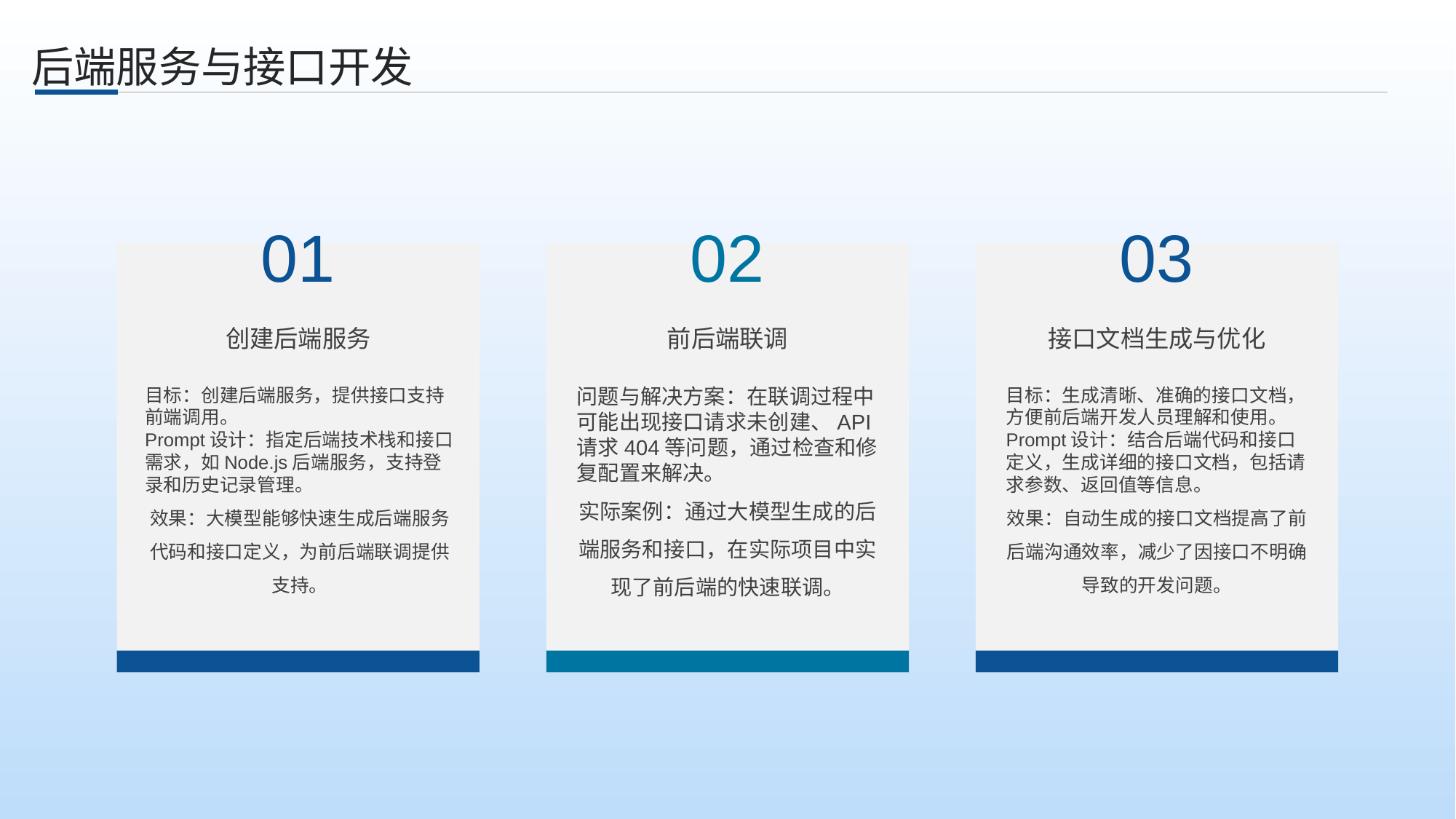

、
后端服务与接口开发
01
02
03

创建后端服务
前后端联调
接口文档生成与优化
目标：创建后端服务，提供接口支持前端调用。
Prompt设计：指定后端技术栈和接口需求，如Node.js后端服务，支持登录和历史记录管理。
效果：大模型能够快速生成后端服务代码和接口定义，为前后端联调提供支持。
问题与解决方案：在联调过程中可能出现接口请求未创建、API请求404等问题，通过检查和修复配置来解决。
实际案例：通过大模型生成的后端服务和接口，在实际项目中实现了前后端的快速联调。
目标：生成清晰、准确的接口文档，方便前后端开发人员理解和使用。
Prompt设计：结合后端代码和接口定义，生成详细的接口文档，包括请求参数、返回值等信息。
效果：自动生成的接口文档提高了前后端沟通效率，减少了因接口不明确导致的开发问题。